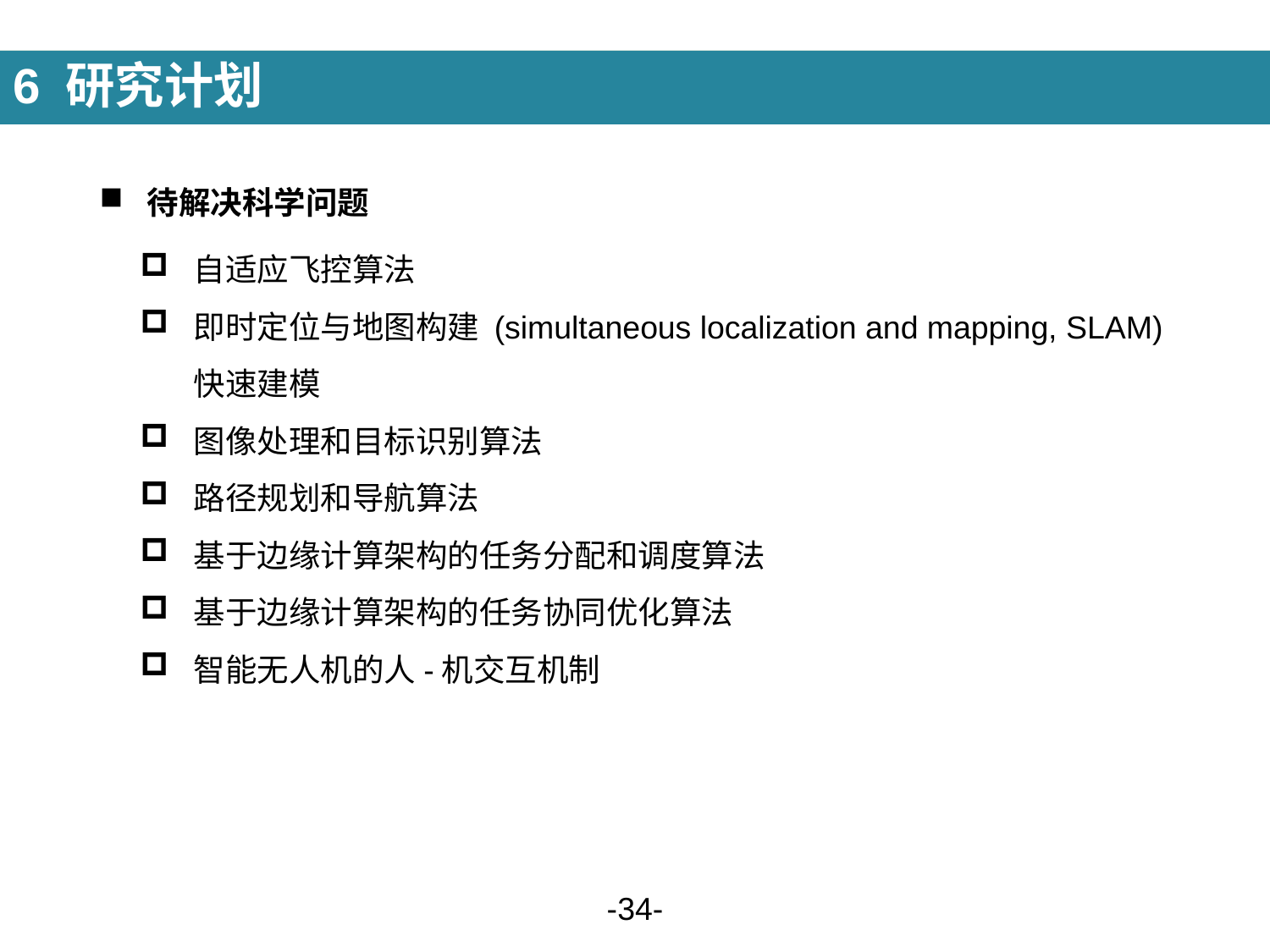

6 研究计划

待解决科学问题
自适应飞控算法
即时定位与地图构建 (simultaneous localization and mapping, SLAM)快速建模
图像处理和目标识别算法
路径规划和导航算法
基于边缘计算架构的任务分配和调度算法
基于边缘计算架构的任务协同优化算法
智能无人机的人-机交互机制
-34-